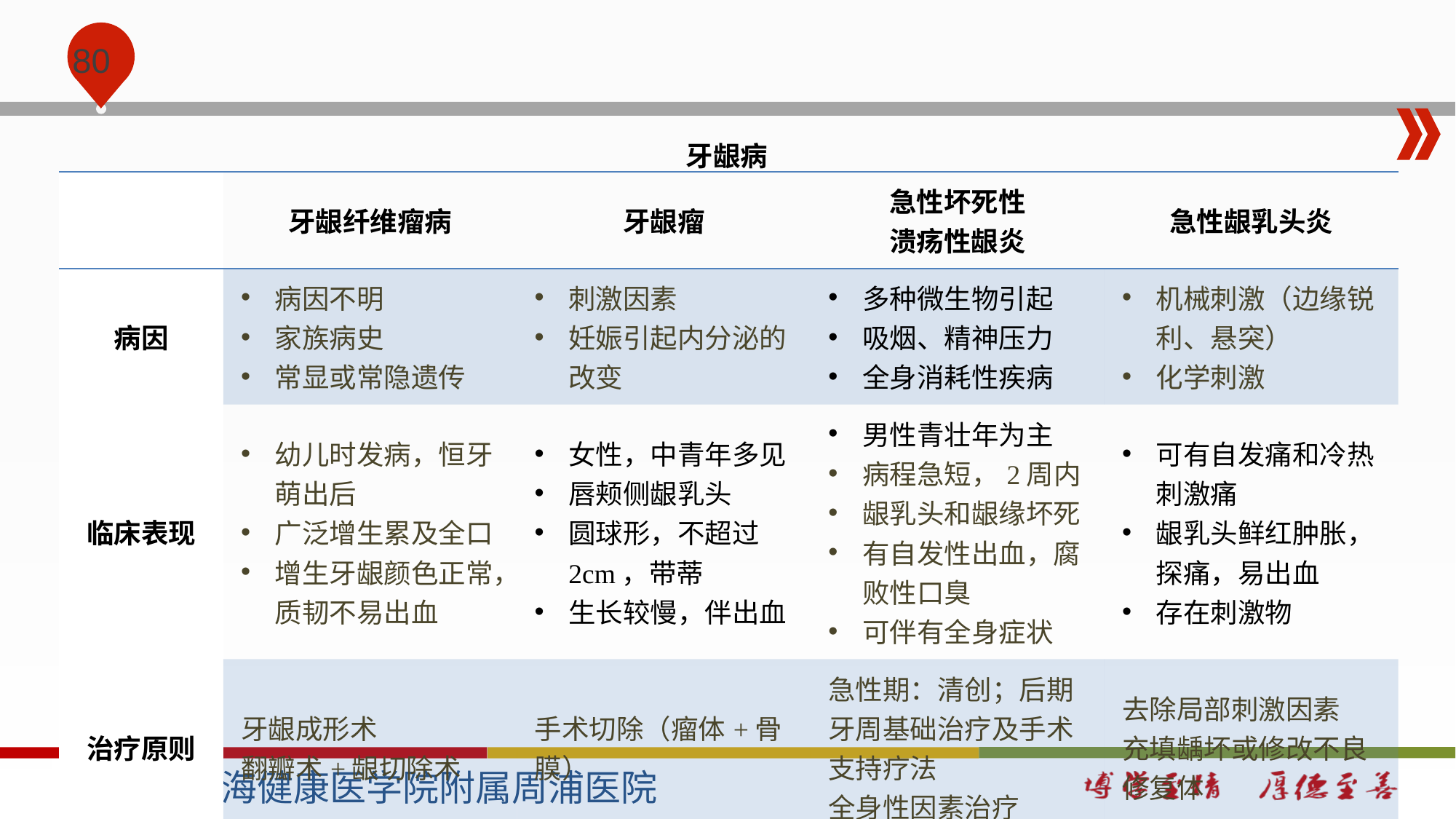

#
牙龈病
|  | 牙龈纤维瘤病 | 牙龈瘤 | 急性坏死性 溃疡性龈炎 | 急性龈乳头炎 |
| --- | --- | --- | --- | --- |
| 病因 | 病因不明 家族病史 常显或常隐遗传 | 刺激因素 妊娠引起内分泌的改变 | 多种微生物引起 吸烟、精神压力 全身消耗性疾病 | 机械刺激（边缘锐利、悬突） 化学刺激 |
| 临床表现 | 幼儿时发病，恒牙萌出后 广泛增生累及全口 增生牙龈颜色正常，质韧不易出血 | 女性，中青年多见 唇颊侧龈乳头 圆球形，不超过2cm，带蒂 生长较慢，伴出血 | 男性青壮年为主 病程急短，2周内 龈乳头和龈缘坏死 有自发性出血，腐败性口臭 可伴有全身症状 | 可有自发痛和冷热刺激痛 龈乳头鲜红肿胀，探痛，易出血 存在刺激物 |
| 治疗原则 | 牙龈成形术 翻瓣术+龈切除术 | 手术切除（瘤体+骨膜） | 急性期：清创；后期牙周基础治疗及手术 支持疗法 全身性因素治疗 | 去除局部刺激因素 充填龋坏或修改不良修复体 |